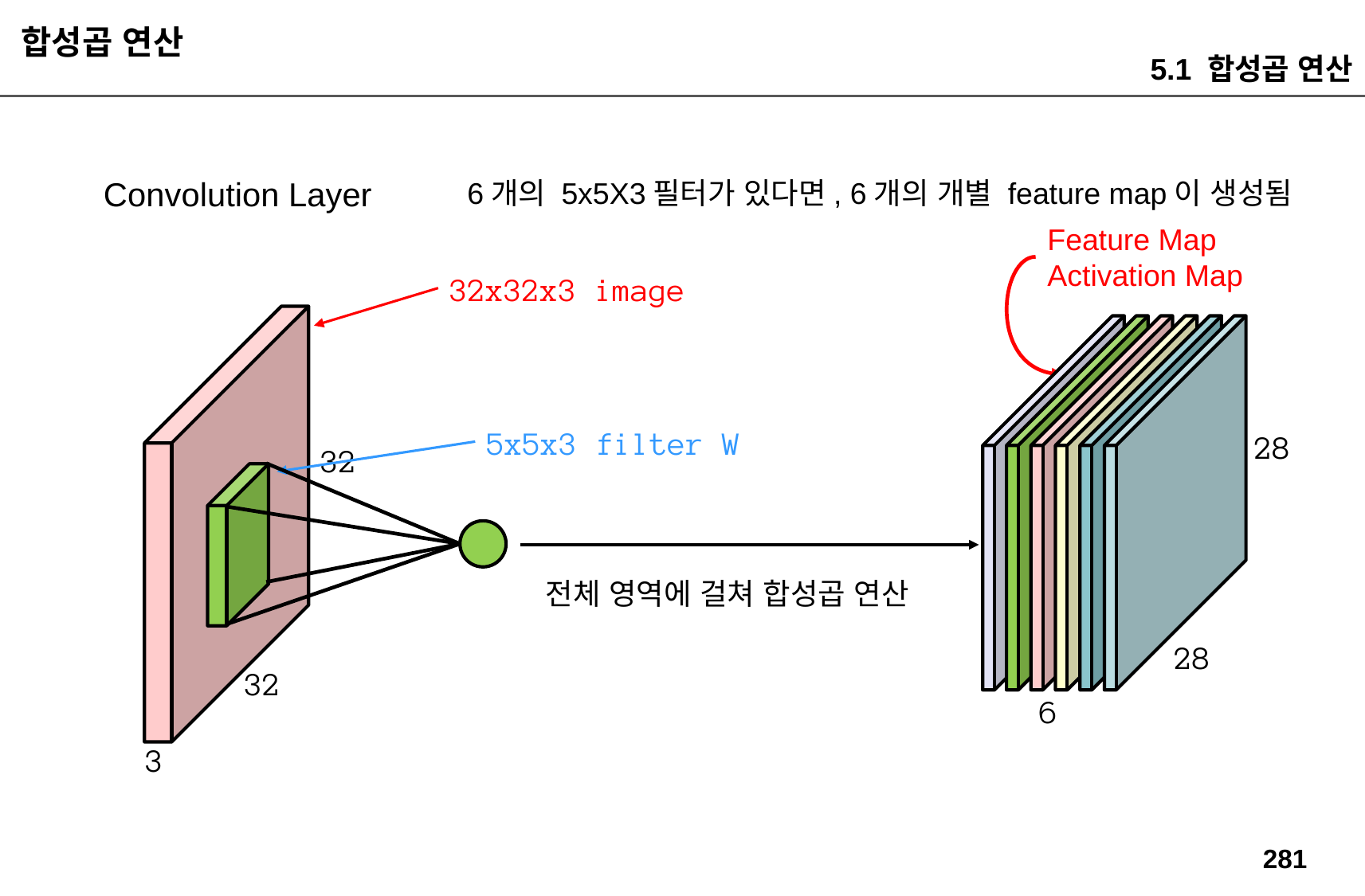

합성곱 연산
5.1 합성곱 연산
Convolution Layer
6개의 5x5X3필터가 있다면, 6개의 개별 feature map이 생성됨
Feature Map
Activation Map
32x32x3 image

5x5x3 filter W
28
32

전체 영역에 걸쳐 합성곱 연산
28
32
6
3